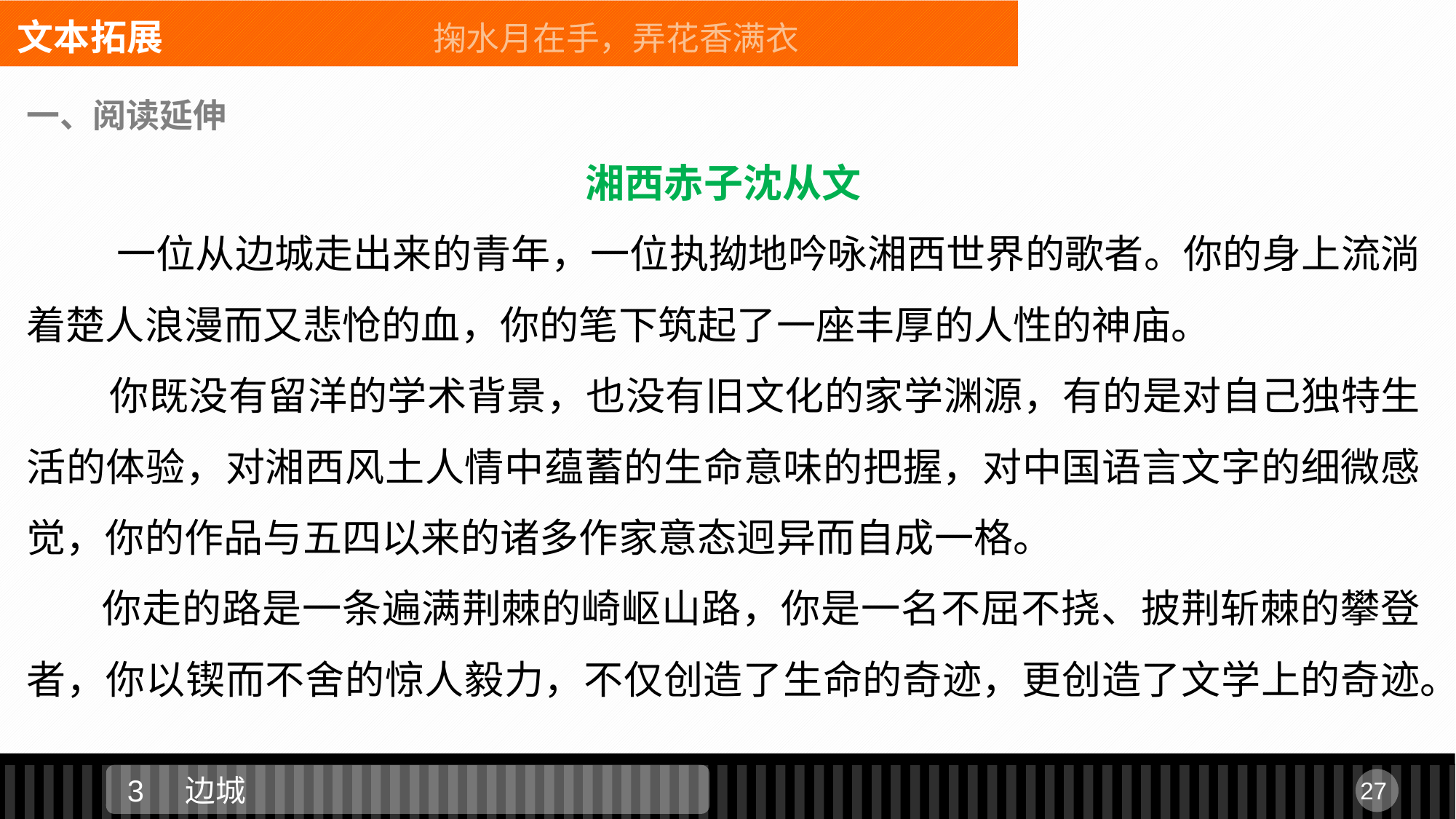

文本拓展                                 掬水月在手，弄花香满衣
一、阅读延伸
湘西赤子沈从文
         一位从边城走出来的青年，一位执拗地吟咏湘西世界的歌者。你的身上流淌着楚人浪漫而又悲怆的血，你的笔下筑起了一座丰厚的人性的神庙。
        你既没有留洋的学术背景，也没有旧文化的家学渊源，有的是对自己独特生活的体验，对湘西风土人情中蕴蓄的生命意味的把握，对中国语言文字的细微感觉，你的作品与五四以来的诸多作家意态迥异而自成一格。
       你走的路是一条遍满荆棘的崎岖山路，你是一名不屈不挠、披荆斩棘的攀登者，你以锲而不舍的惊人毅力，不仅创造了生命的奇迹，更创造了文学上的奇迹。